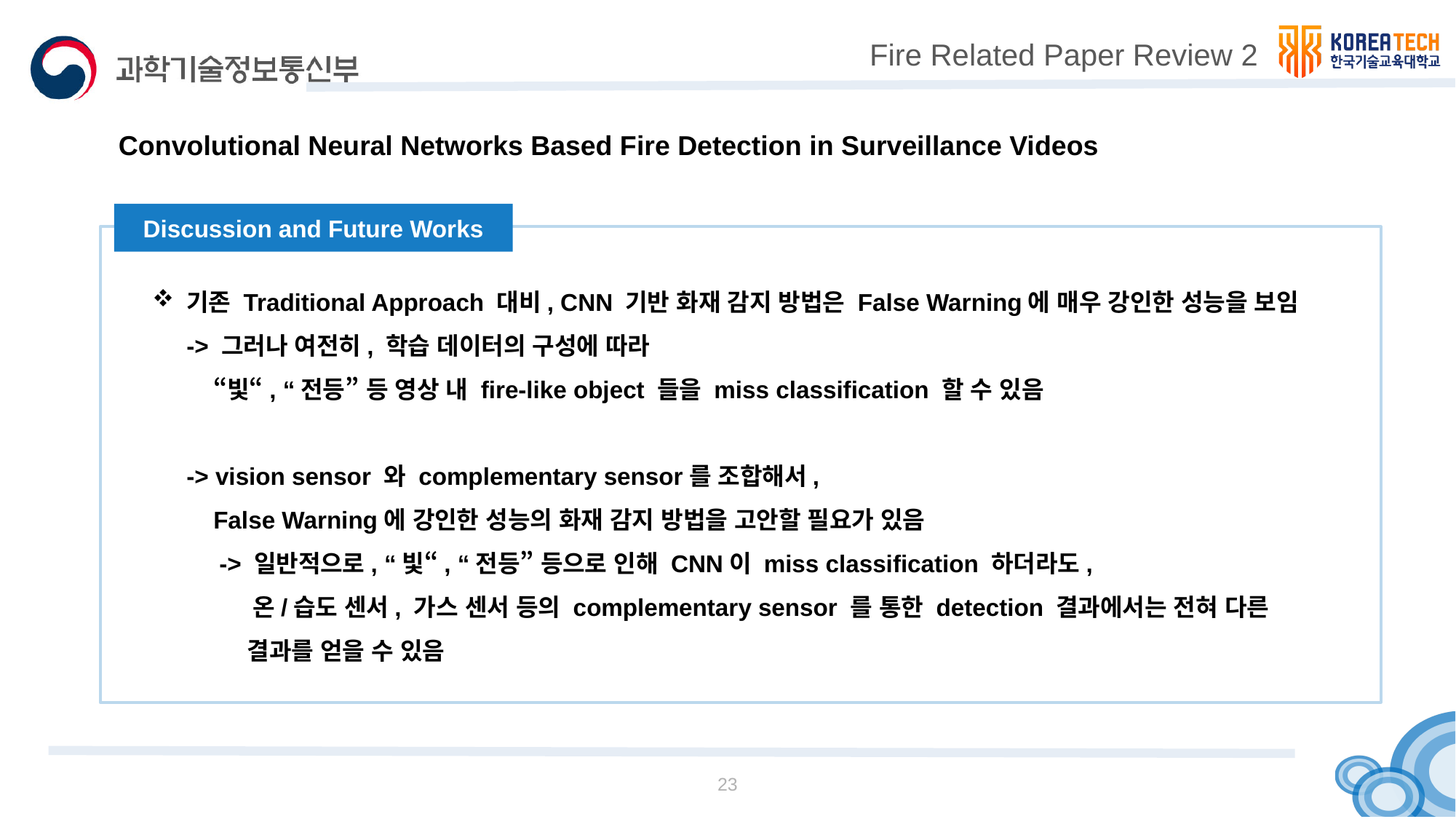

# Fire Related Paper Review 2
Convolutional Neural Networks Based Fire Detection in Surveillance Videos
Discussion and Future Works
Objectives
기존 Traditional Approach 대비, CNN 기반 화재 감지 방법은 False Warning에 매우 강인한 성능을 보임
-> 그러나 여전히, 학습 데이터의 구성에 따라
    “빛“, “전등” 등 영상 내 fire-like object 들을 miss classification 할 수 있음
-> vision sensor 와 complementary sensor를 조합해서,
    False Warning에 강인한 성능의 화재 감지 방법을 고안할 필요가 있음
    -> 일반적으로, “빛“, “전등” 등으로 인해 CNN이 miss classification 하더라도,
         온/습도 센서, 가스 센서 등의 complementary sensor 를 통한 detection 결과에서는 전혀 다른
         결과를 얻을 수 있음
23